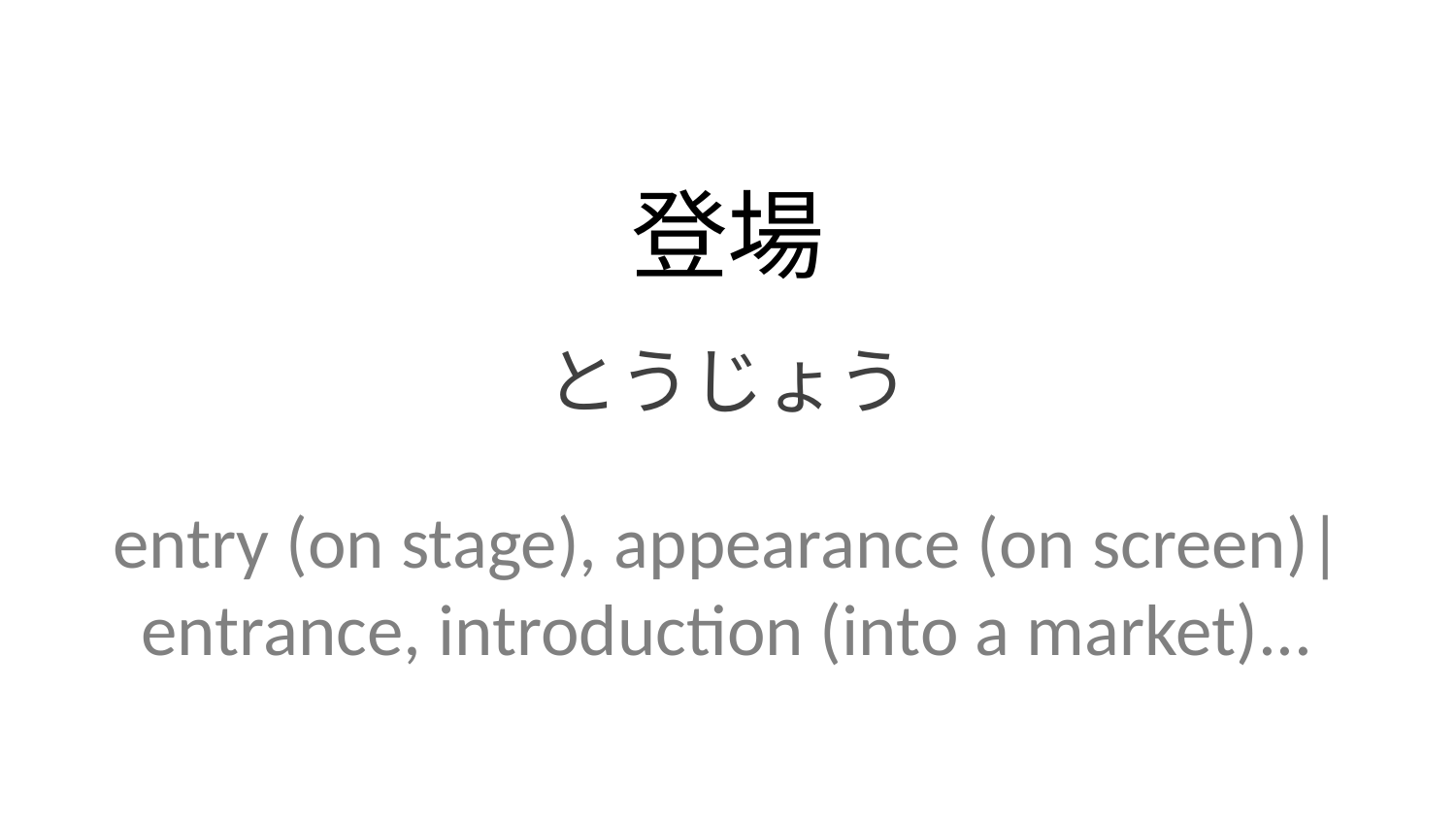

登場

とうじょう
entry (on stage), appearance (on screen)| entrance, introduction (into a market)...